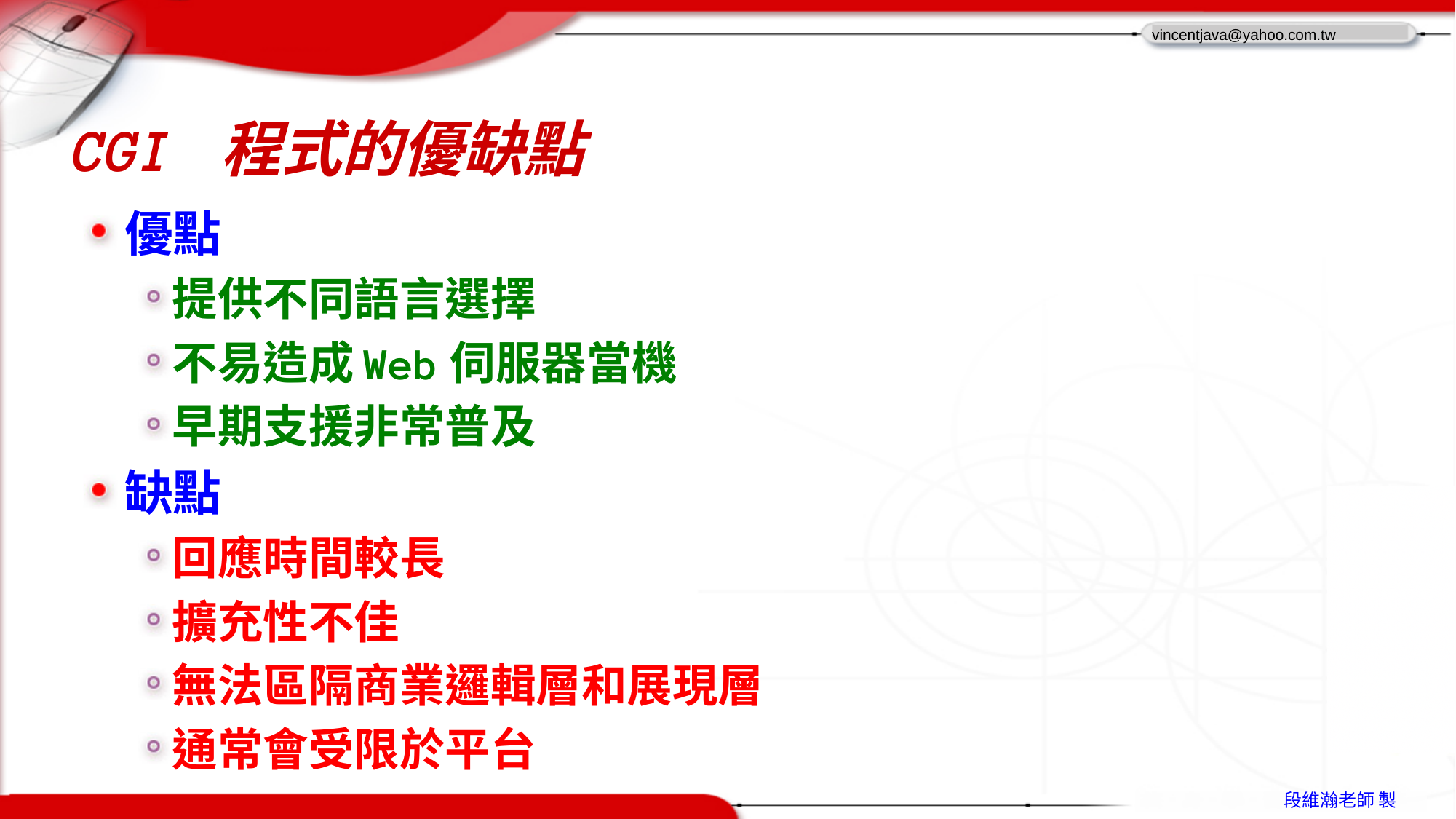

# CGI 程式的優缺點
優點
提供不同語言選擇
不易造成Web伺服器當機
早期支援非常普及
缺點
回應時間較長
擴充性不佳
無法區隔商業邏輯層和展現層
通常會受限於平台